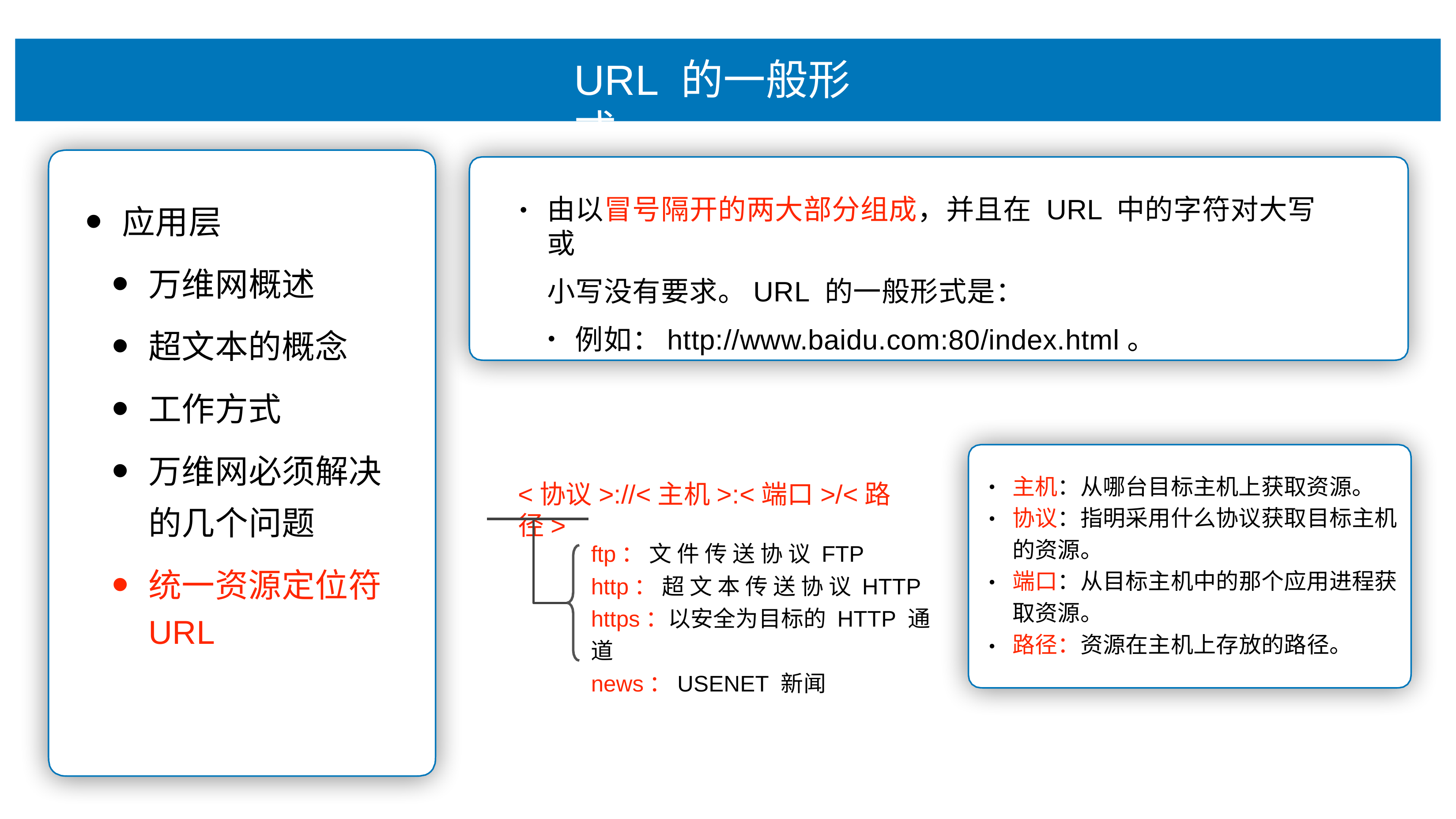

# URL 的⼀般形式

由以冒号隔开的两⼤部分组成，并且在 URL 中的字符对⼤写或
⼩写没有要求。URL 的⼀般形式是：
例如：http://www.baidu.com:80/index.html。
应⽤层
万维⽹概述
超⽂本的概念
⼯作⽅式
万维⽹必须解决 的⼏个问题
统⼀资源定位符
URL
•

•
•
主机：从哪台⽬标主机上获取资源。 协议：指明采⽤什么协议获取⽬标主机 的资源。
端⼝：从⽬标主机中的那个应⽤进程获 取资源。
路径：资源在主机上存放的路径。
<协议>://<主机>:<端⼝>/<路径>

ftp： ⽂ 件 传 送 协 议 FTP  http： 超 ⽂ 本 传 送 协 议 HTTP  https：以安全为⽬标的 HTTP 通道
news：USENET 新闻

•
•